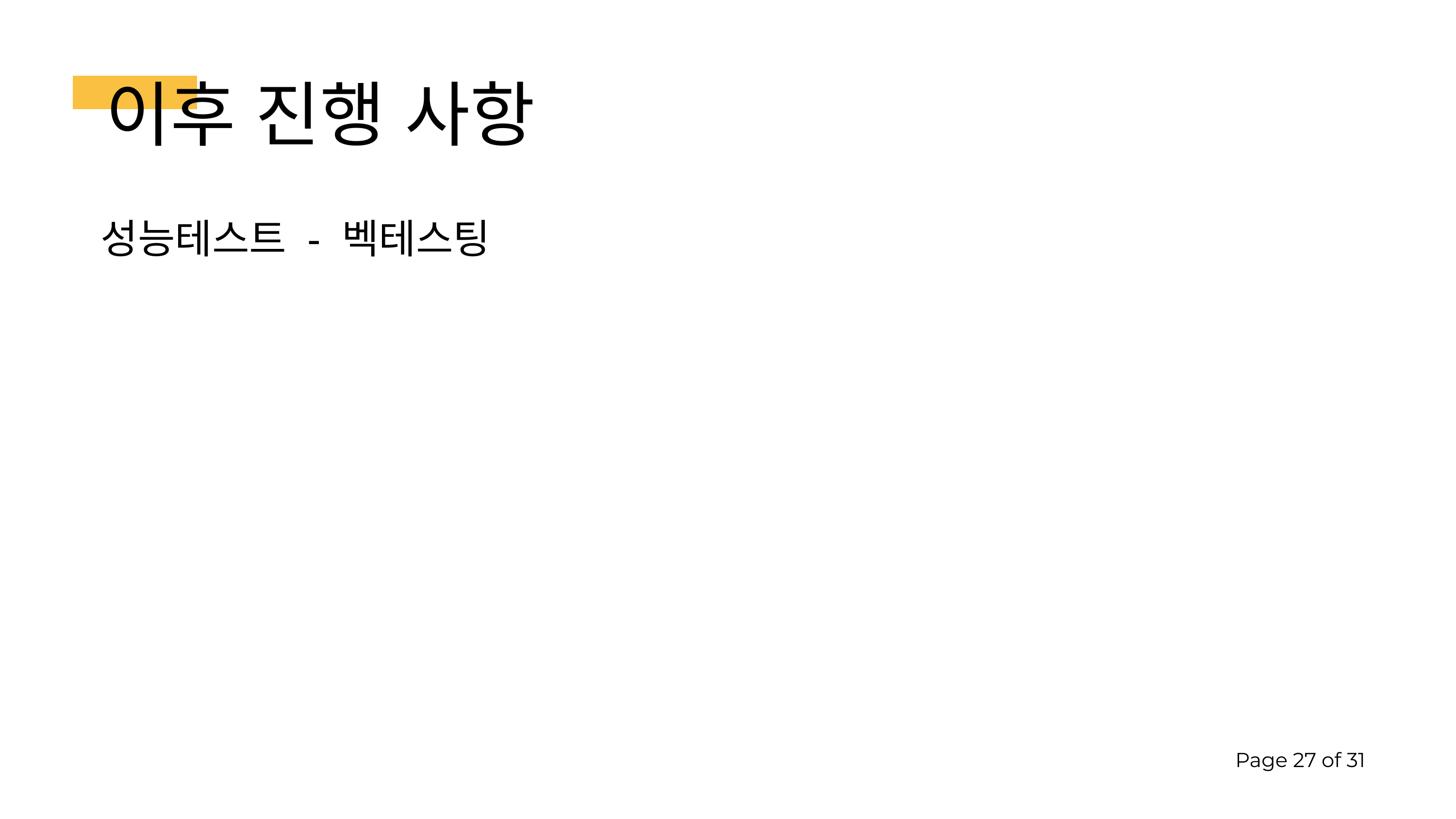

이후 진행 사항
성능테스트 - 벡테스팅
Page 27 of 31